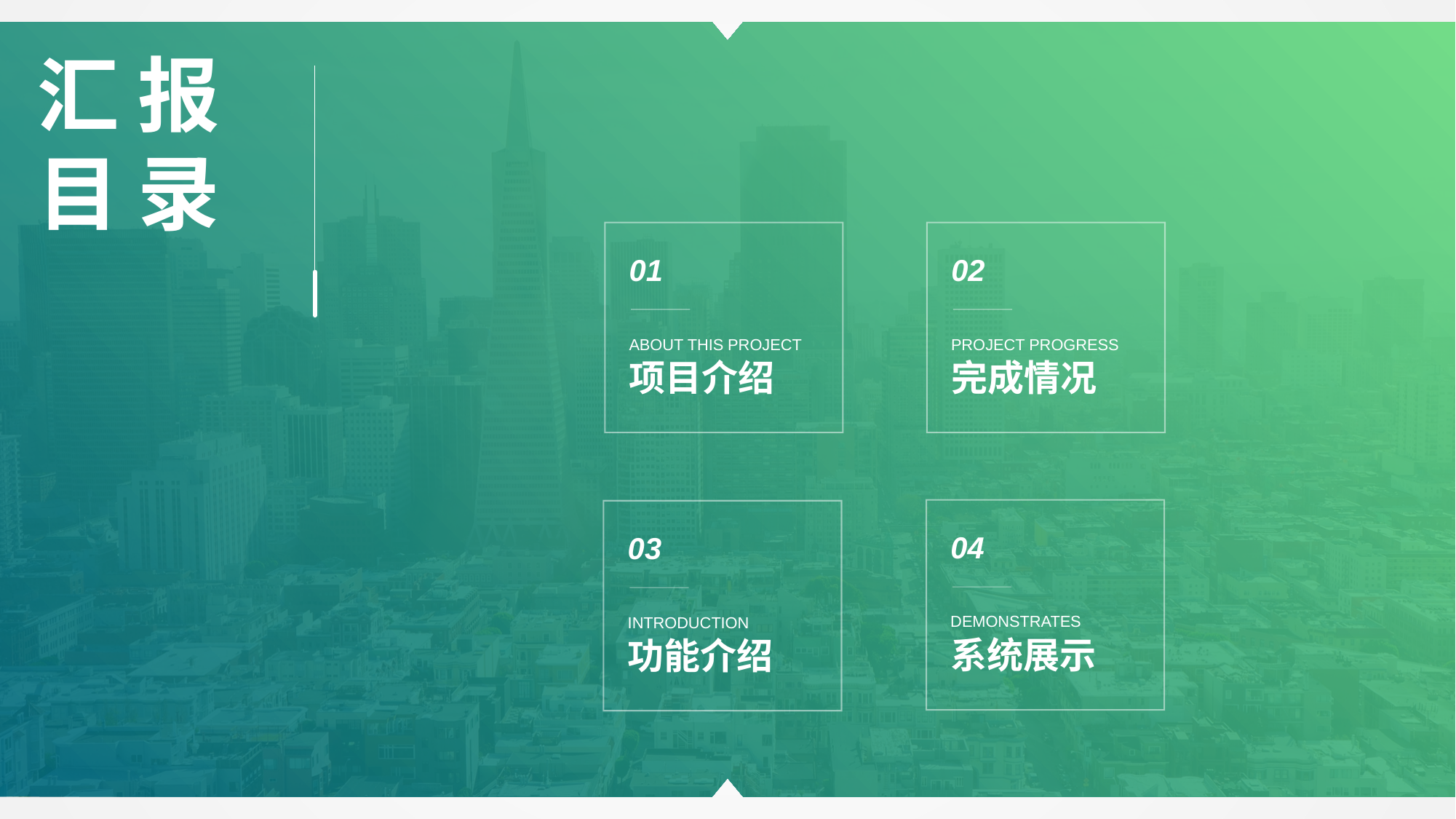

汇 报目 录

01
ABOUT THIS PROJECT
项目介绍

02
PROJECT PROGRESS
完成情况

04
DEMONSTRATES
系统展示

03
INTRODUCTION
功能介绍